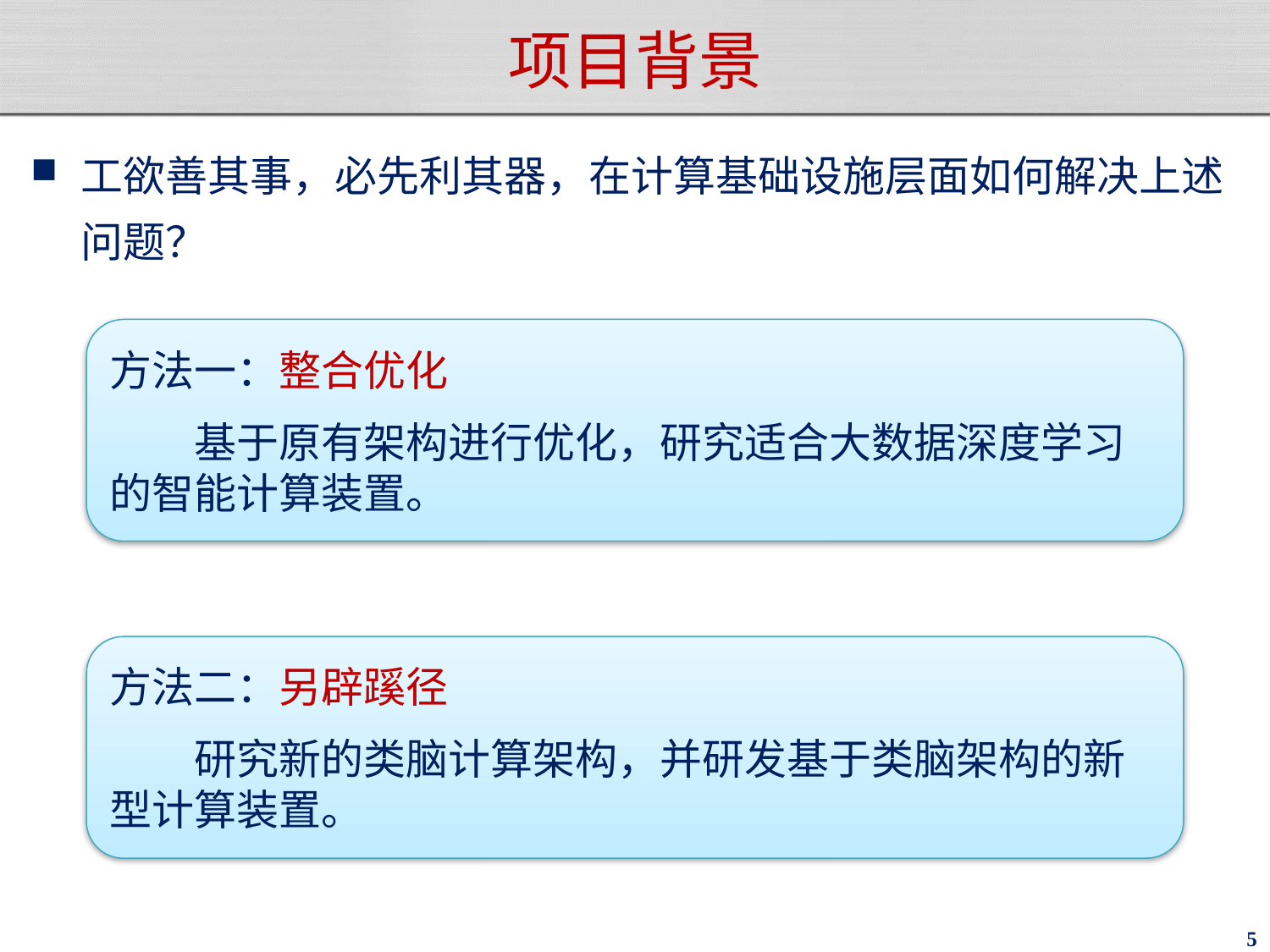

# 项目背景
工欲善其事，必先利其器，在计算基础设施层面如何解决上述问题？
方法一：整合优化
　　基于原有架构进行优化，研究适合大数据深度学习的智能计算装置。
方法二：另辟蹊径
　　研究新的类脑计算架构，并研发基于类脑架构的新型计算装置。
5